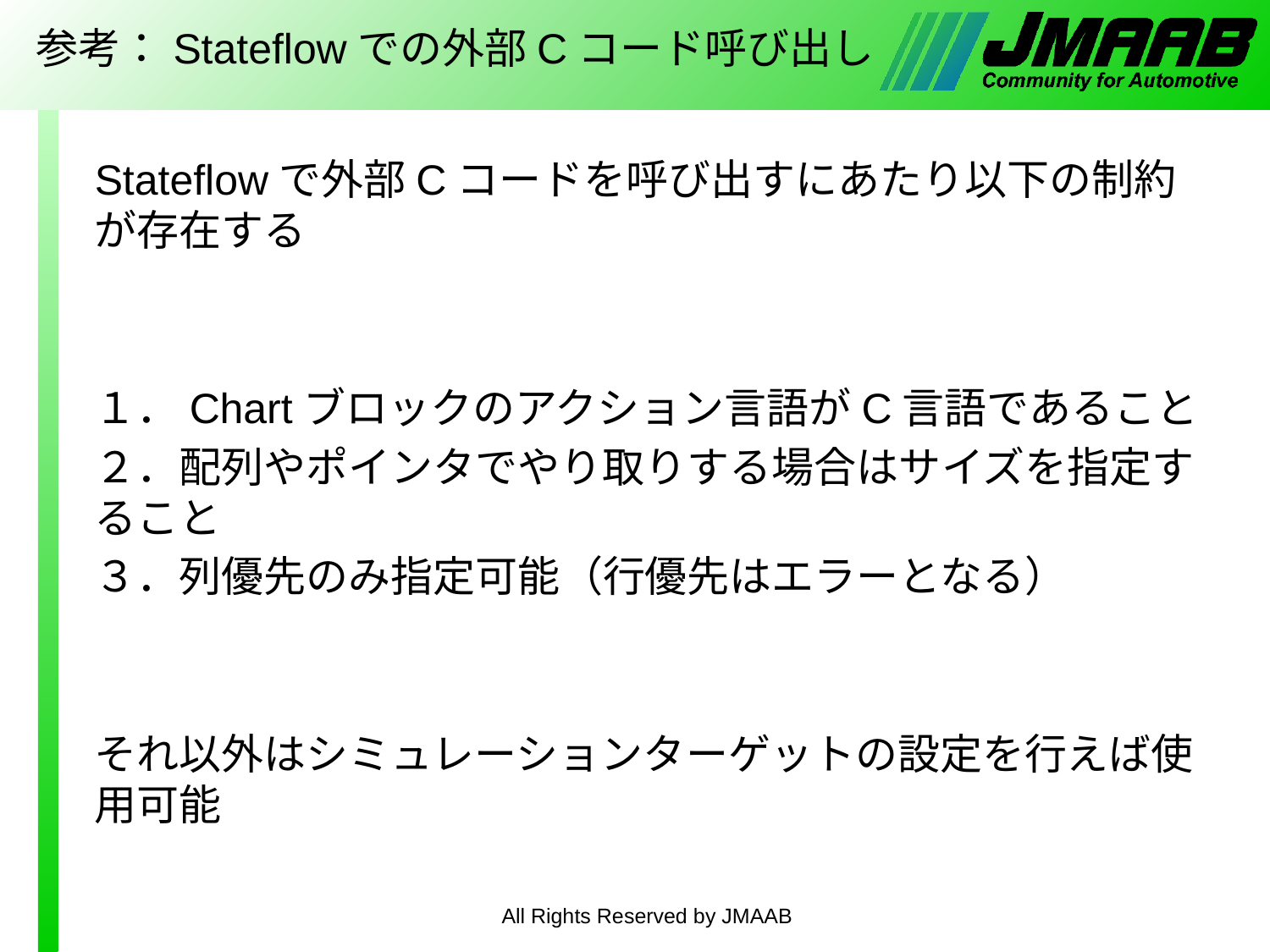

# 参考：Stateflowでの外部Cコード呼び出し
Stateflowで外部Cコードを呼び出すにあたり以下の制約が存在する

１．Chartブロックのアクション言語がC言語であること
２．配列やポインタでやり取りする場合はサイズを指定すること
３．列優先のみ指定可能（行優先はエラーとなる）

それ以外はシミュレーションターゲットの設定を行えば使用可能